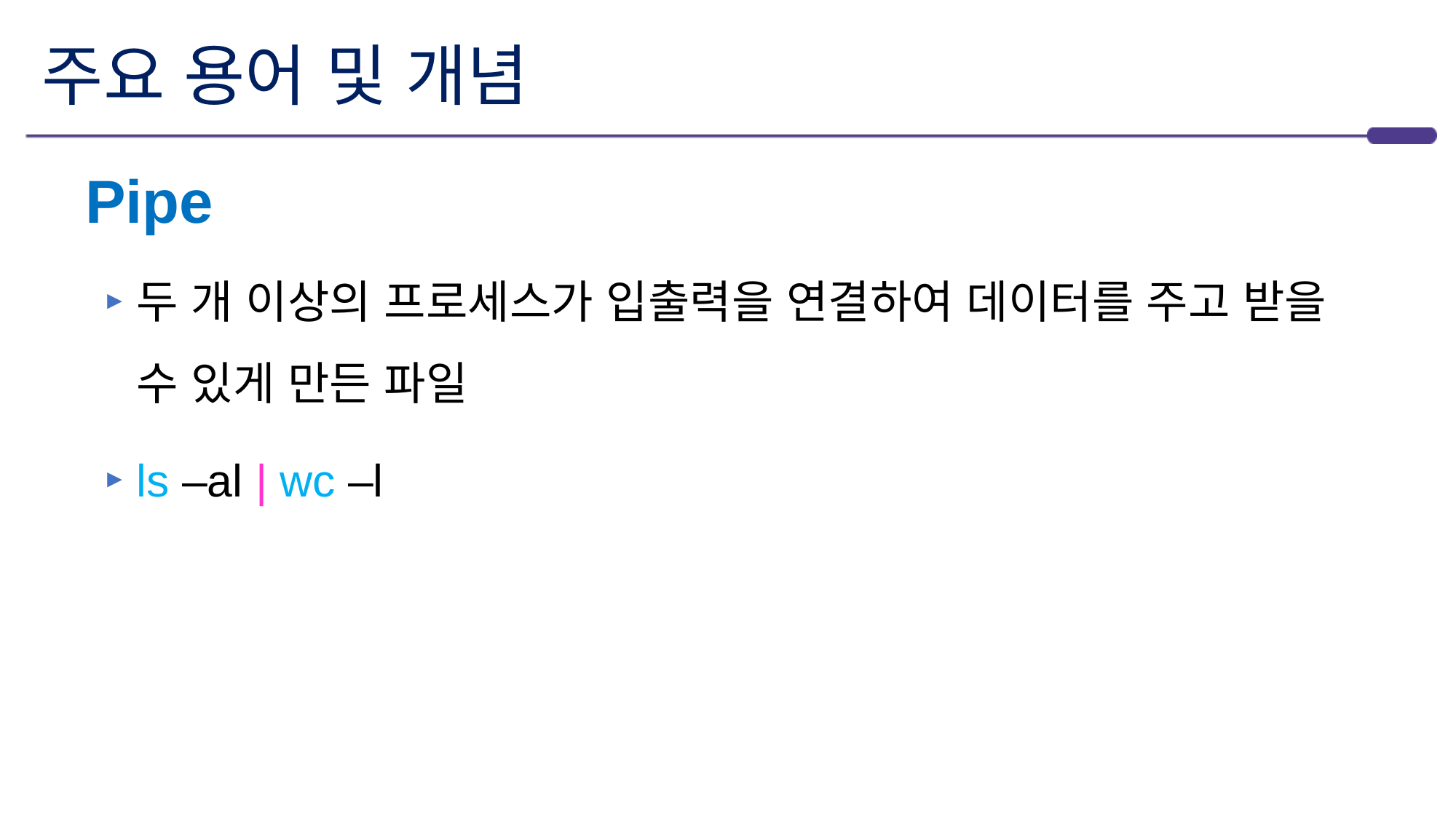

# 주요 용어 및 개념
Pipe
두 개 이상의 프로세스가 입출력을 연결하여 데이터를 주고 받을 수 있게 만든 파일
ls –al | wc –l